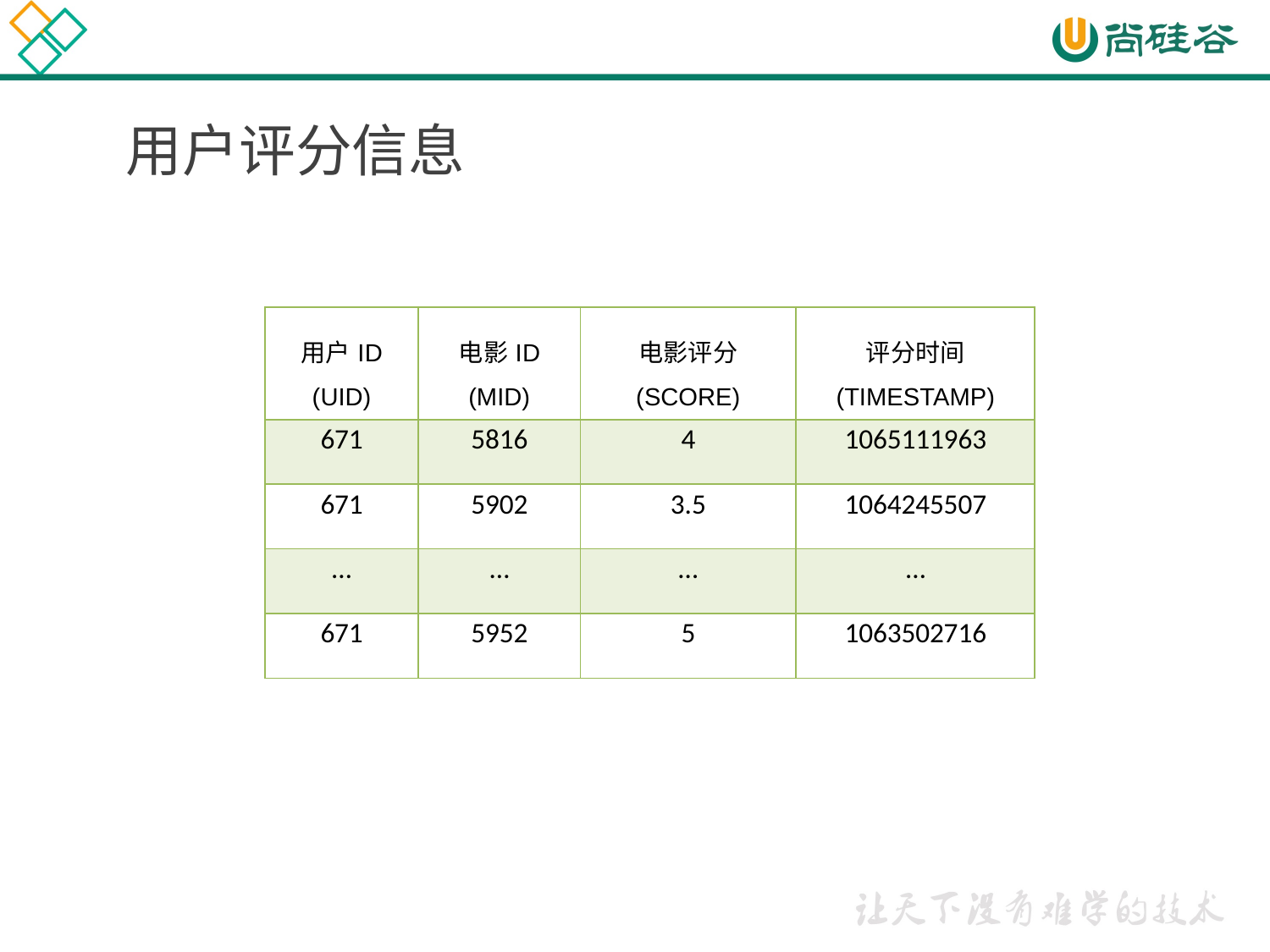

# 用户评分信息
| 用户ID (UID) | 电影ID (MID) | 电影评分 (SCORE) | 评分时间 (TIMESTAMP) |
| --- | --- | --- | --- |
| 671 | 5816 | 4 | 1065111963 |
| 671 | 5902 | 3.5 | 1064245507 |
| … | … | … | … |
| 671 | 5952 | 5 | 1063502716 |